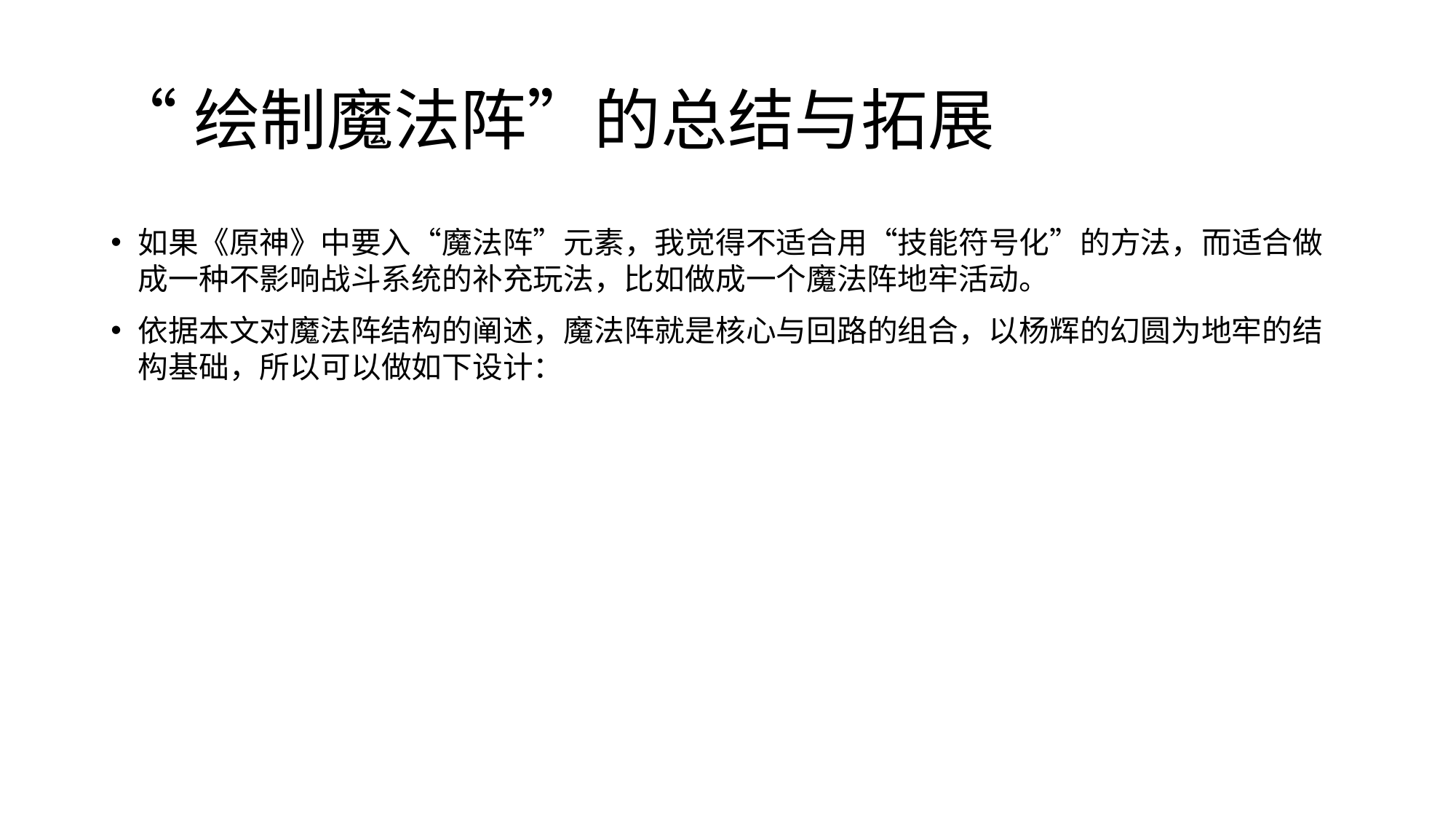

# “绘制魔法阵”的总结与拓展
如果《原神》中要入“魔法阵”元素，我觉得不适合用“技能符号化”的方法，而适合做成一种不影响战斗系统的补充玩法，比如做成一个魔法阵地牢活动。
依据本文对魔法阵结构的阐述，魔法阵就是核心与回路的组合，以杨辉的幻圆为地牢的结构基础，所以可以做如下设计：